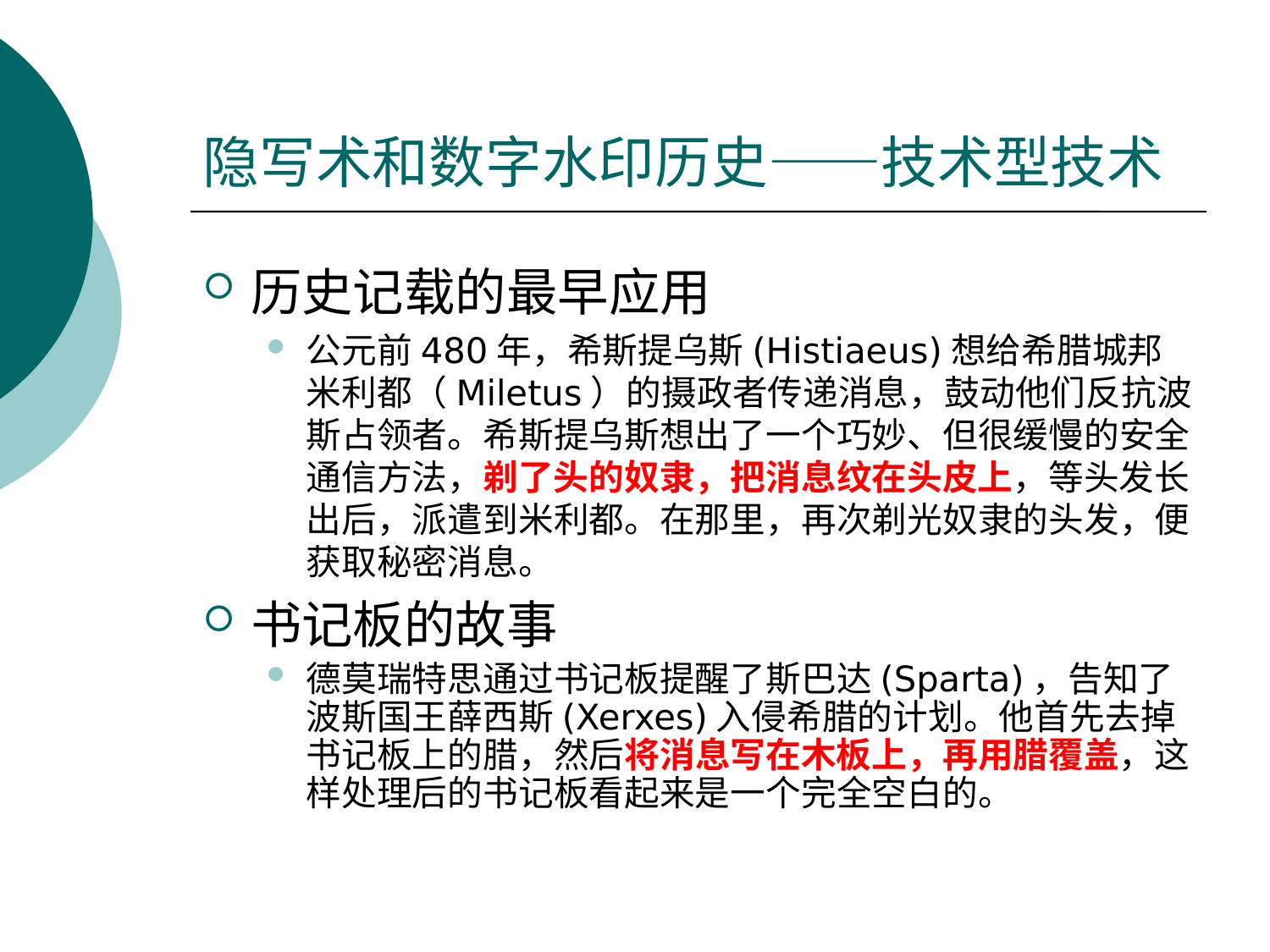

# 隐写术和数字水印历史——技术型技术
历史记载的最早应用
公元前480年，希斯提乌斯(Histiaeus)想给希腊城邦米利都（Miletus）的摄政者传递消息，鼓动他们反抗波斯占领者。希斯提乌斯想出了一个巧妙、但很缓慢的安全通信方法，剃了头的奴隶，把消息纹在头皮上，等头发长出后，派遣到米利都。在那里，再次剃光奴隶的头发，便获取秘密消息。
书记板的故事
德莫瑞特思通过书记板提醒了斯巴达(Sparta)，告知了波斯国王薛西斯(Xerxes)入侵希腊的计划。他首先去掉书记板上的腊，然后将消息写在木板上，再用腊覆盖，这样处理后的书记板看起来是一个完全空白的。